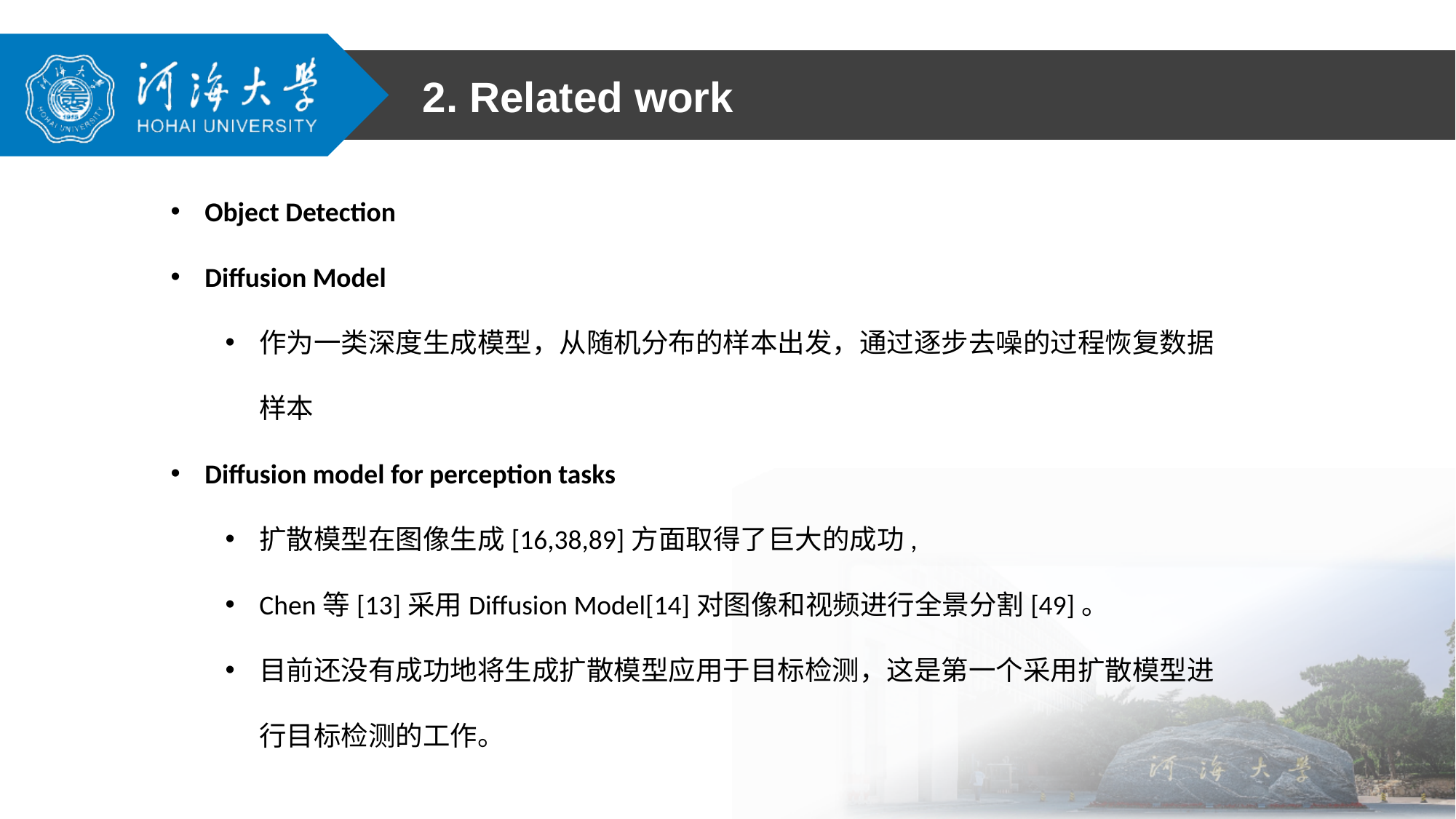

2. Related work
Object Detection
Diffusion Model
作为一类深度生成模型，从随机分布的样本出发，通过逐步去噪的过程恢复数据样本
Diffusion model for perception tasks
扩散模型在图像生成[16,38,89]方面取得了巨大的成功,
Chen等[13]采用Diffusion Model[14]对图像和视频进行全景分割[49]。
目前还没有成功地将生成扩散模型应用于目标检测，这是第一个采用扩散模型进行目标检测的工作。